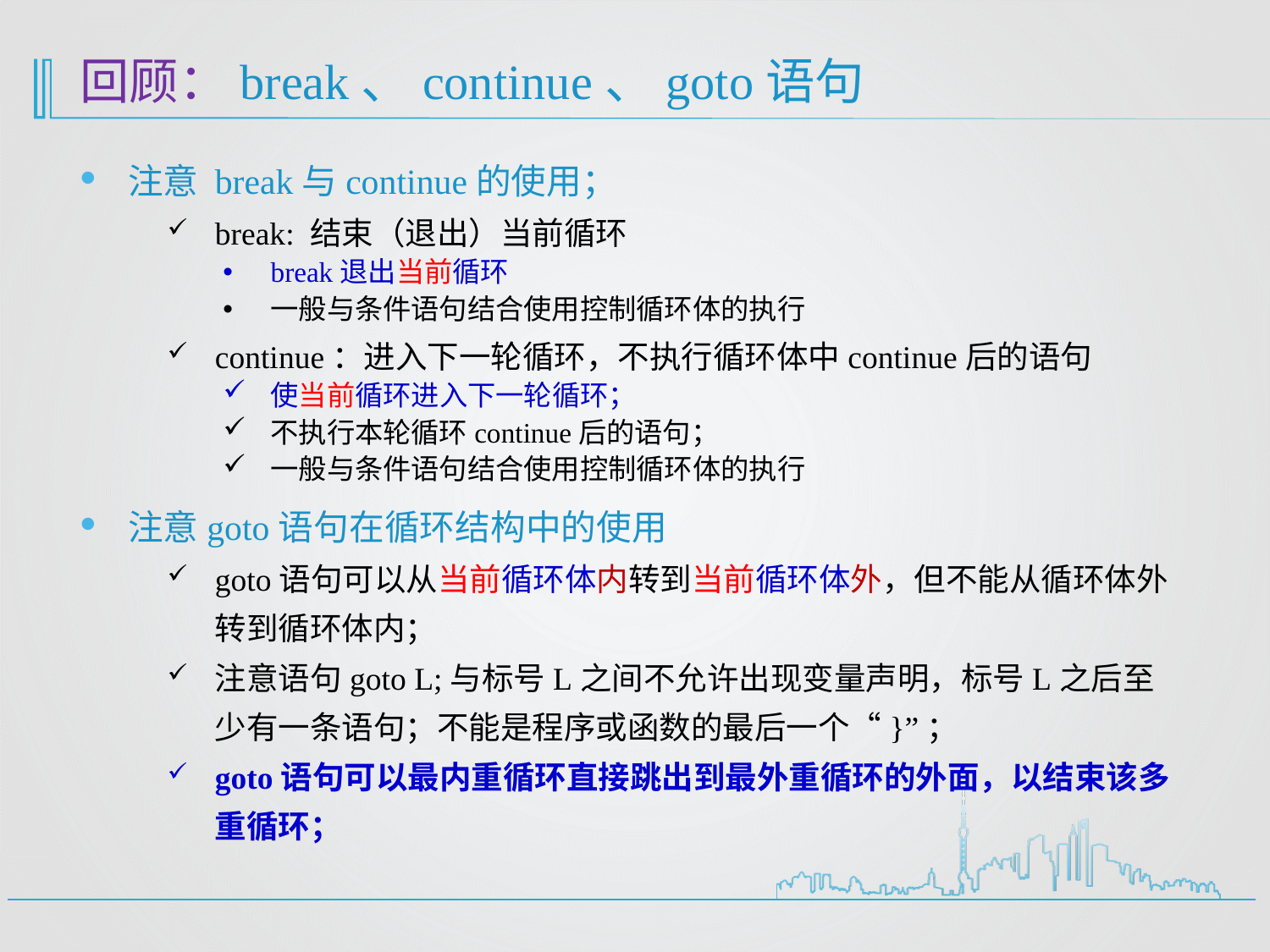

# 回顾：break、continue、goto语句
注意 break与continue的使用；
break: 结束（退出）当前循环
break退出当前循环
一般与条件语句结合使用控制循环体的执行
continue：进入下一轮循环，不执行循环体中continue后的语句
使当前循环进入下一轮循环；
不执行本轮循环continue后的语句；
一般与条件语句结合使用控制循环体的执行
注意goto语句在循环结构中的使用
goto语句可以从当前循环体内转到当前循环体外，但不能从循环体外转到循环体内；
注意语句goto L;与标号L之间不允许出现变量声明，标号L之后至少有一条语句；不能是程序或函数的最后一个“}”；
goto语句可以最内重循环直接跳出到最外重循环的外面，以结束该多重循环；